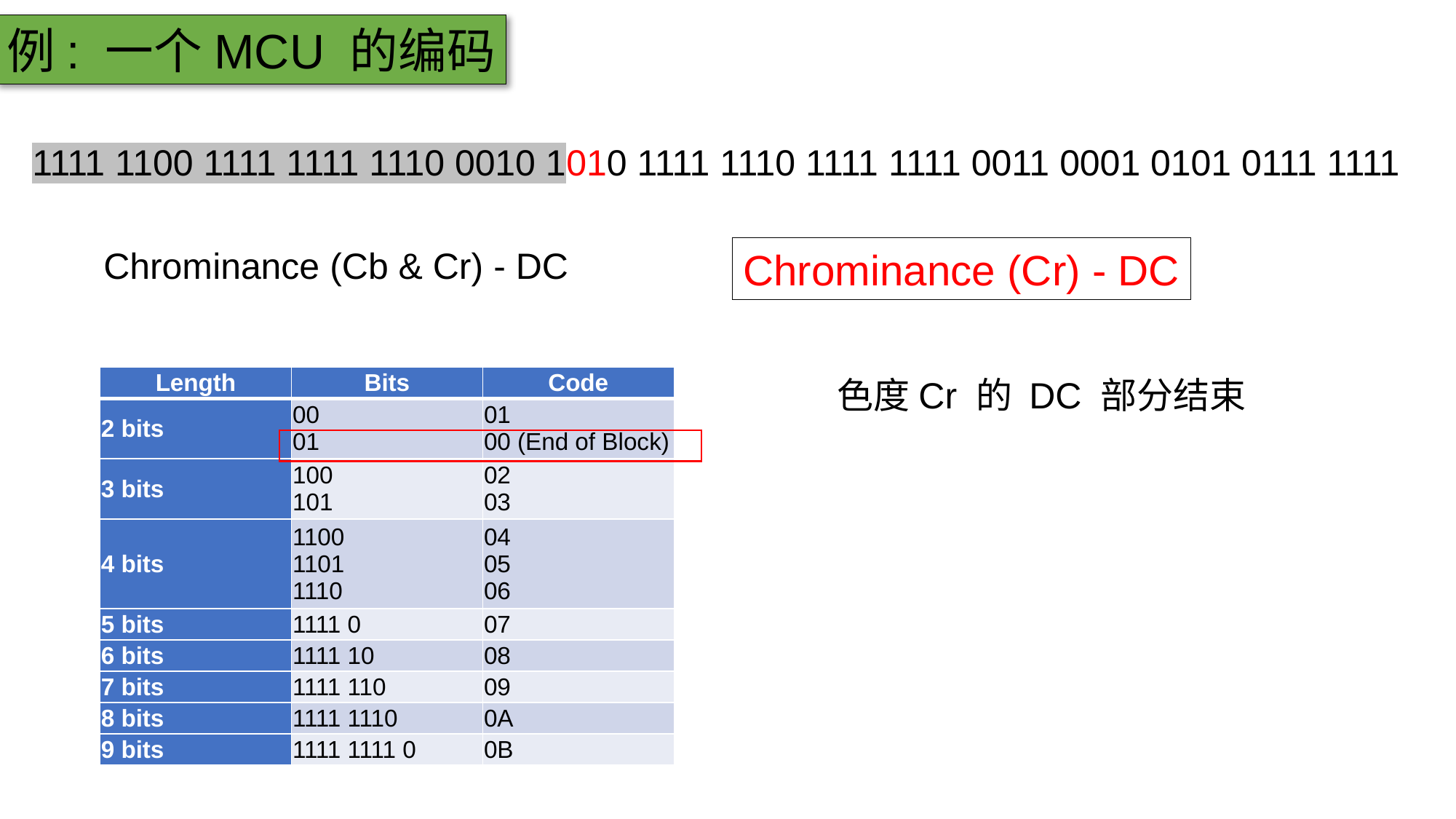

例: 一个MCU 的编码
1111 1100 1111 1111 1110 0010 1010 1111 1110 1111 1111 0011 0001 0101 0111 1111
Chrominance (Cb & Cr) - DC
Chrominance (Cr) - DC
| Length | Bits | Code |
| --- | --- | --- |
| 2 bits | 00 01 | 01 00 (End of Block) |
| 3 bits | 100 101 | 02 03 |
| 4 bits | 1100 1101 1110 | 04 05 06 |
| 5 bits | 1111 0 | 07 |
| 6 bits | 1111 10 | 08 |
| 7 bits | 1111 110 | 09 |
| 8 bits | 1111 1110 | 0A |
| 9 bits | 1111 1111 0 | 0B |
色度Cr 的 DC 部分结束